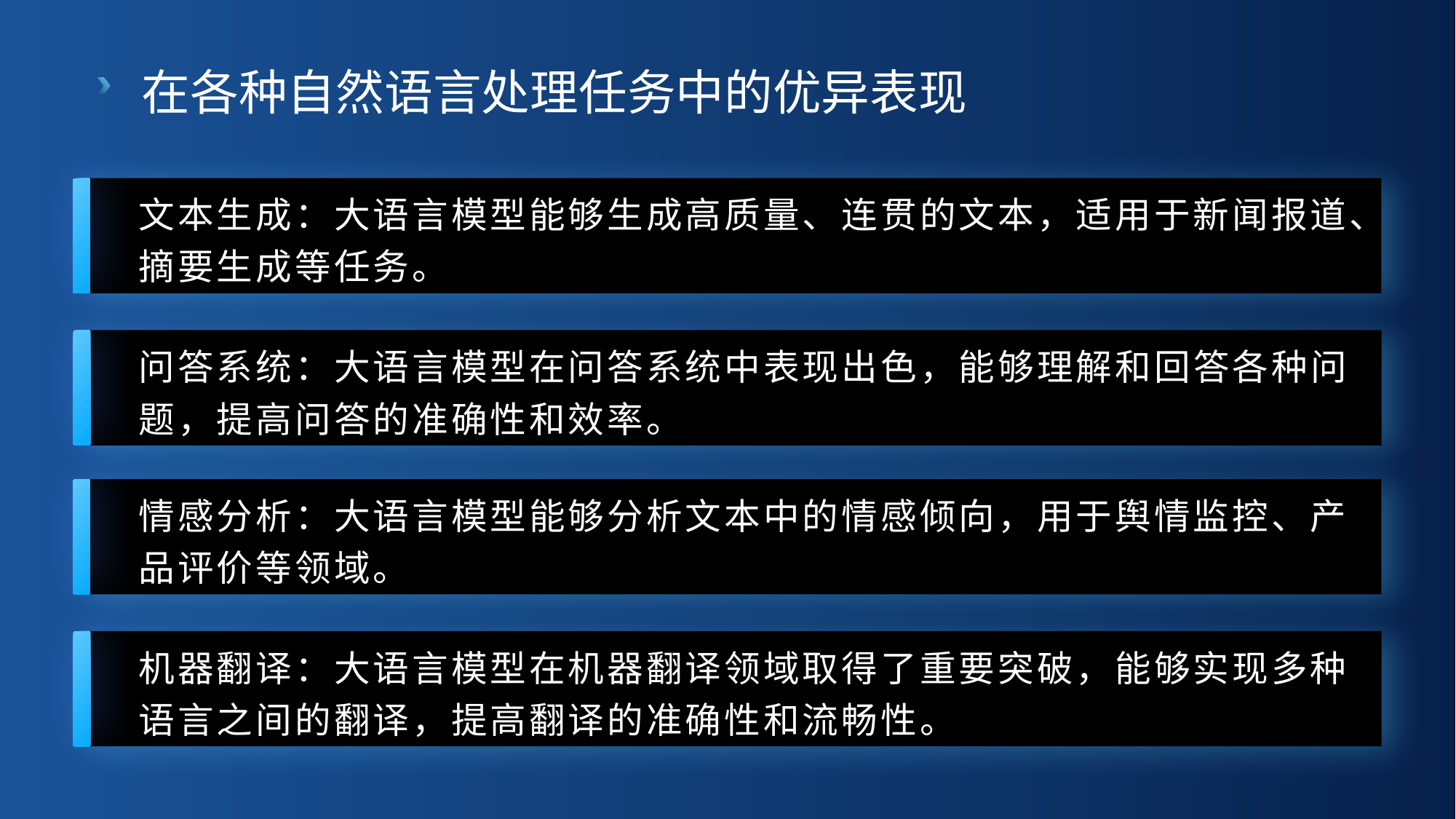

在各种自然语言处理任务中的优异表现
文本生成：大语言模型能够生成高质量、连贯的文本，适用于新闻报道、摘要生成等任务。

问答系统：大语言模型在问答系统中表现出色，能够理解和回答各种问题，提高问答的准确性和效率。

情感分析：大语言模型能够分析文本中的情感倾向，用于舆情监控、产品评价等领域。

机器翻译：大语言模型在机器翻译领域取得了重要突破，能够实现多种语言之间的翻译，提高翻译的准确性和流畅性。